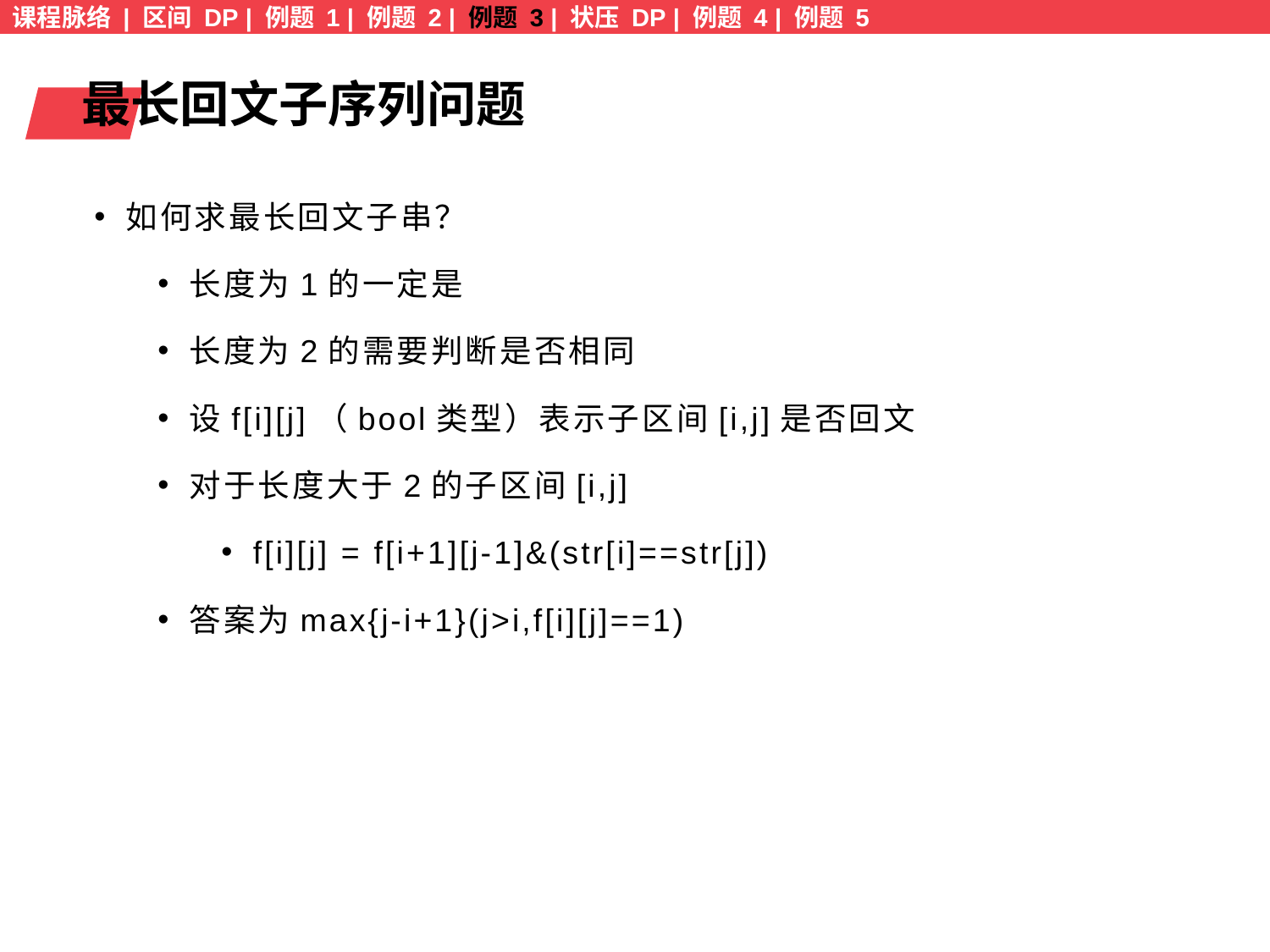

课程脉络 | 区间 DP | 例题 1 | 例题 2 | 例题 3 | 状压 DP | 例题 4 | 例题 5
最长回文子序列问题

如何求最长回文子串？
长度为1的一定是
长度为2的需要判断是否相同
设f[i][j]（bool类型）表示子区间[i,j]是否回文
对于长度大于2的子区间[i,j]
f[i][j] = f[i+1][j-1]&(str[i]==str[j])
答案为max{j-i+1}(j>i,f[i][j]==1)

22